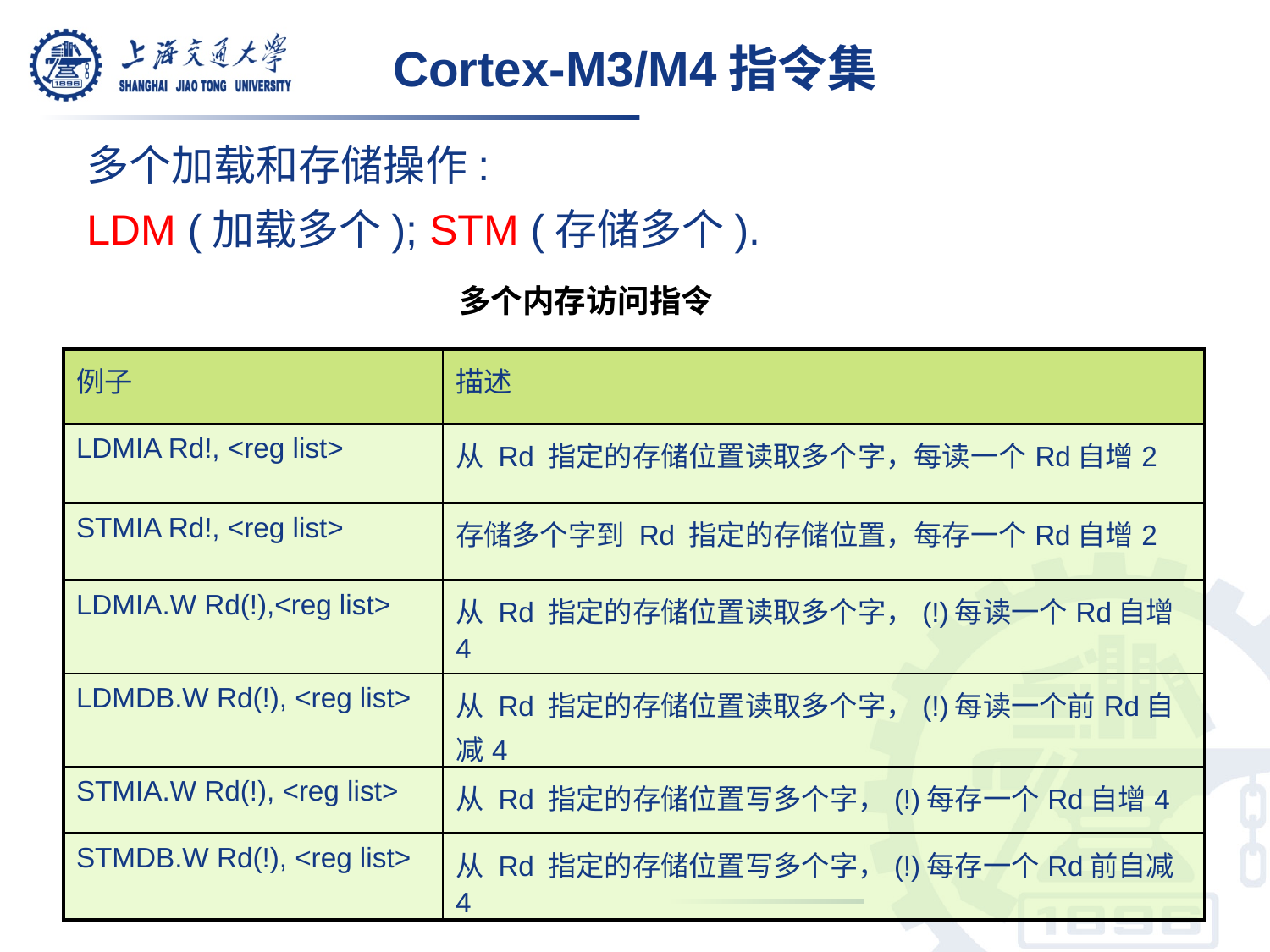

Cortex-M3/M4指令集
多个加载和存储操作:
LDM (加载多个); STM (存储多个).
多个内存访问指令
| 例子 | 描述 |
| --- | --- |
| LDMIA Rd!, <reg list> | 从 Rd 指定的存储位置读取多个字，每读一个Rd自增2 |
| STMIA Rd!, <reg list> | 存储多个字到 Rd 指定的存储位置，每存一个Rd自增2 |
| LDMIA.W Rd(!),<reg list> | 从 Rd 指定的存储位置读取多个字，(!)每读一个Rd自增4 |
| LDMDB.W Rd(!), <reg list> | 从 Rd 指定的存储位置读取多个字，(!)每读一个前Rd自减4 |
| STMIA.W Rd(!), <reg list> | 从 Rd 指定的存储位置写多个字，(!)每存一个Rd自增4 |
| STMDB.W Rd(!), <reg list> | 从 Rd 指定的存储位置写多个字，(!)每存一个Rd前自减4 |